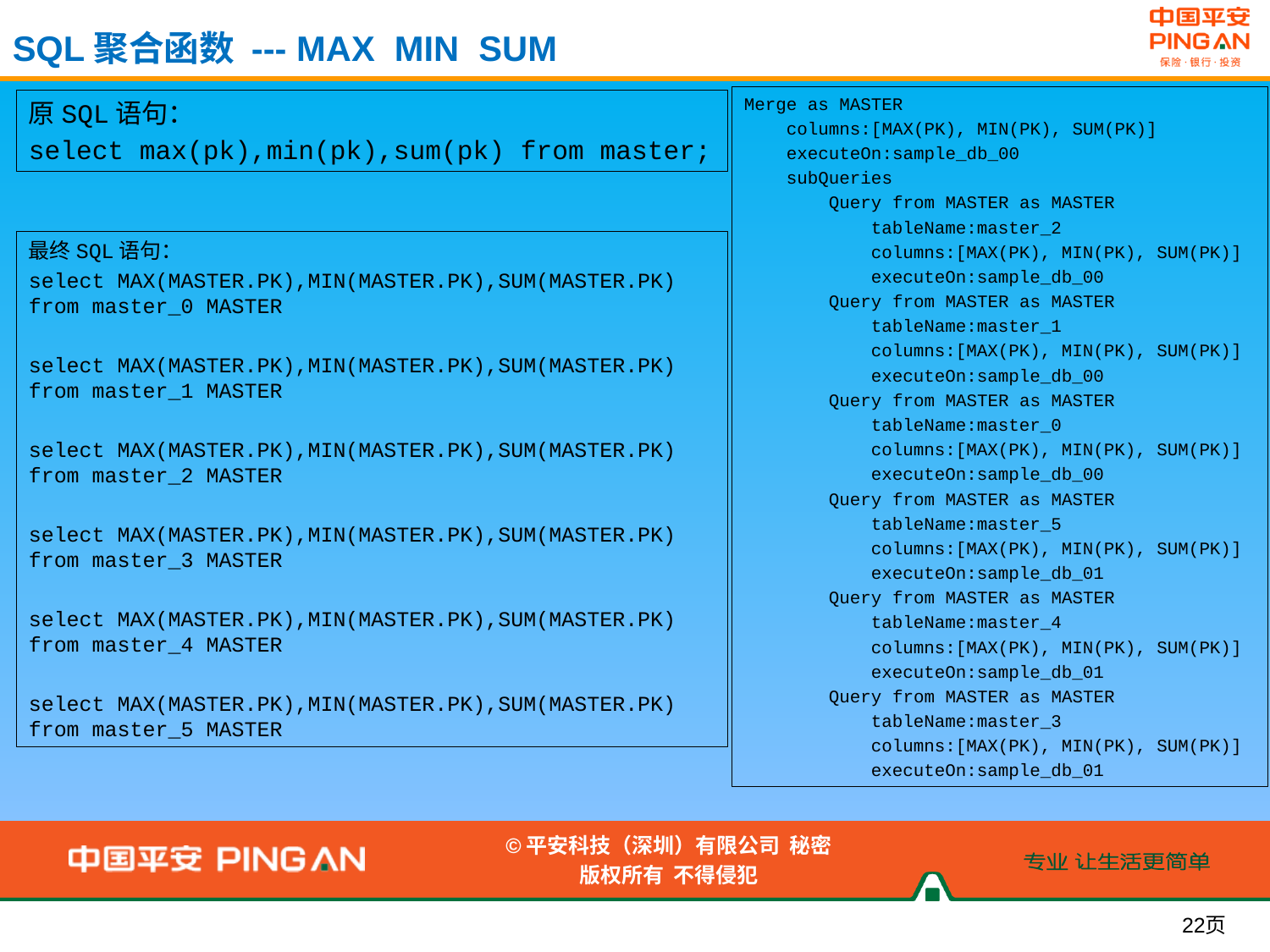

SQL聚合函数 --- MAX  MIN  SUM
Merge as MASTER
    columns:[MAX(PK), MIN(PK), SUM(PK)]
    executeOn:sample_db_00
    subQueries
        Query from MASTER as MASTER
            tableName:master_2
            columns:[MAX(PK), MIN(PK), SUM(PK)]
            executeOn:sample_db_00
        Query from MASTER as MASTER
            tableName:master_1
            columns:[MAX(PK), MIN(PK), SUM(PK)]
            executeOn:sample_db_00
        Query from MASTER as MASTER
            tableName:master_0
            columns:[MAX(PK), MIN(PK), SUM(PK)]
            executeOn:sample_db_00
        Query from MASTER as MASTER
            tableName:master_5
            columns:[MAX(PK), MIN(PK), SUM(PK)]
            executeOn:sample_db_01
        Query from MASTER as MASTER
            tableName:master_4
            columns:[MAX(PK), MIN(PK), SUM(PK)]
            executeOn:sample_db_01
        Query from MASTER as MASTER
            tableName:master_3
            columns:[MAX(PK), MIN(PK), SUM(PK)]
            executeOn:sample_db_01
原SQL语句：
select max(pk),min(pk),sum(pk) from master;
最终SQL语句：
select MAX(MASTER.PK),MIN(MASTER.PK),SUM(MASTER.PK) from master_0 MASTER

select MAX(MASTER.PK),MIN(MASTER.PK),SUM(MASTER.PK) from master_1 MASTER

select MAX(MASTER.PK),MIN(MASTER.PK),SUM(MASTER.PK) from master_2 MASTER

select MAX(MASTER.PK),MIN(MASTER.PK),SUM(MASTER.PK) from master_3 MASTER

select MAX(MASTER.PK),MIN(MASTER.PK),SUM(MASTER.PK) from master_4 MASTER

select MAX(MASTER.PK),MIN(MASTER.PK),SUM(MASTER.PK) from master_5 MASTER